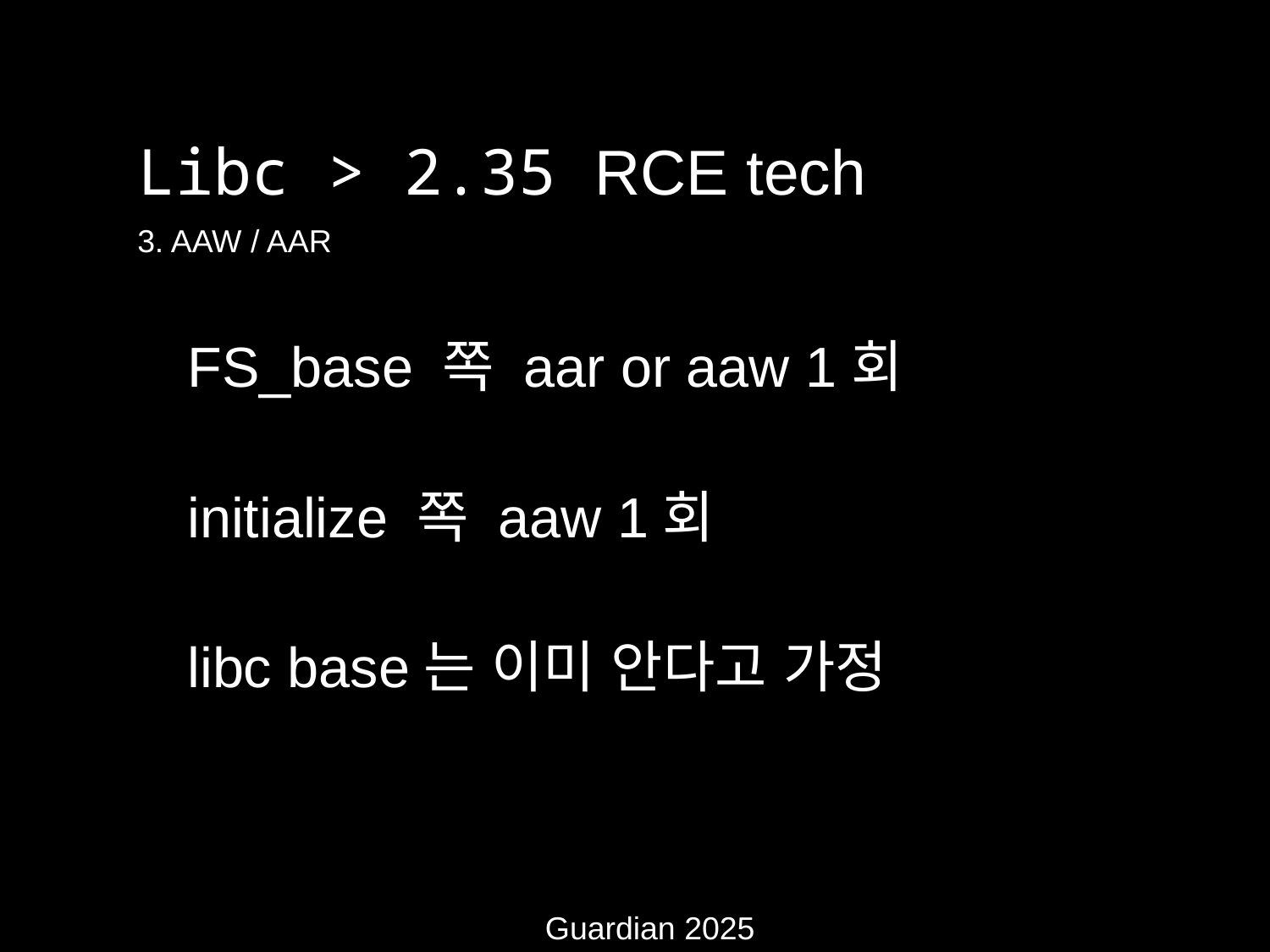

Libc > 2.35 RCE tech
3. AAW / AAR
FS_base 쪽 aar or aaw 1회
initialize 쪽 aaw 1회
libc base는 이미 안다고 가정